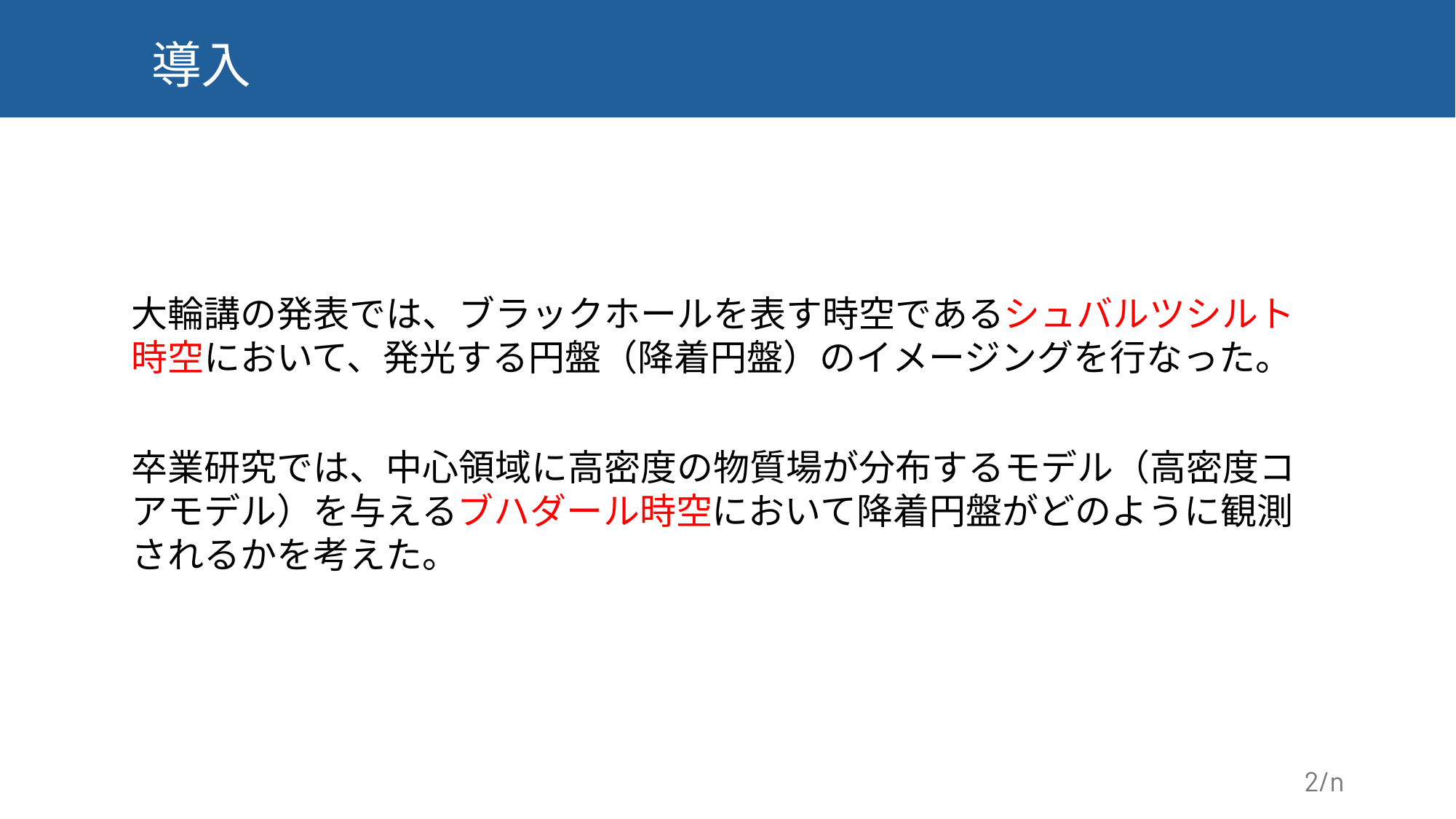

# 導入
大輪講の発表では、ブラックホールを表す時空であるシュバルツシルト時空において、発光する円盤（降着円盤）のイメージングを行なった。

卒業研究では、中心領域に高密度の物質場が分布するモデル（高密度コアモデル）を与えるブハダール時空において降着円盤がどのように観測されるかを考えた。
2/n